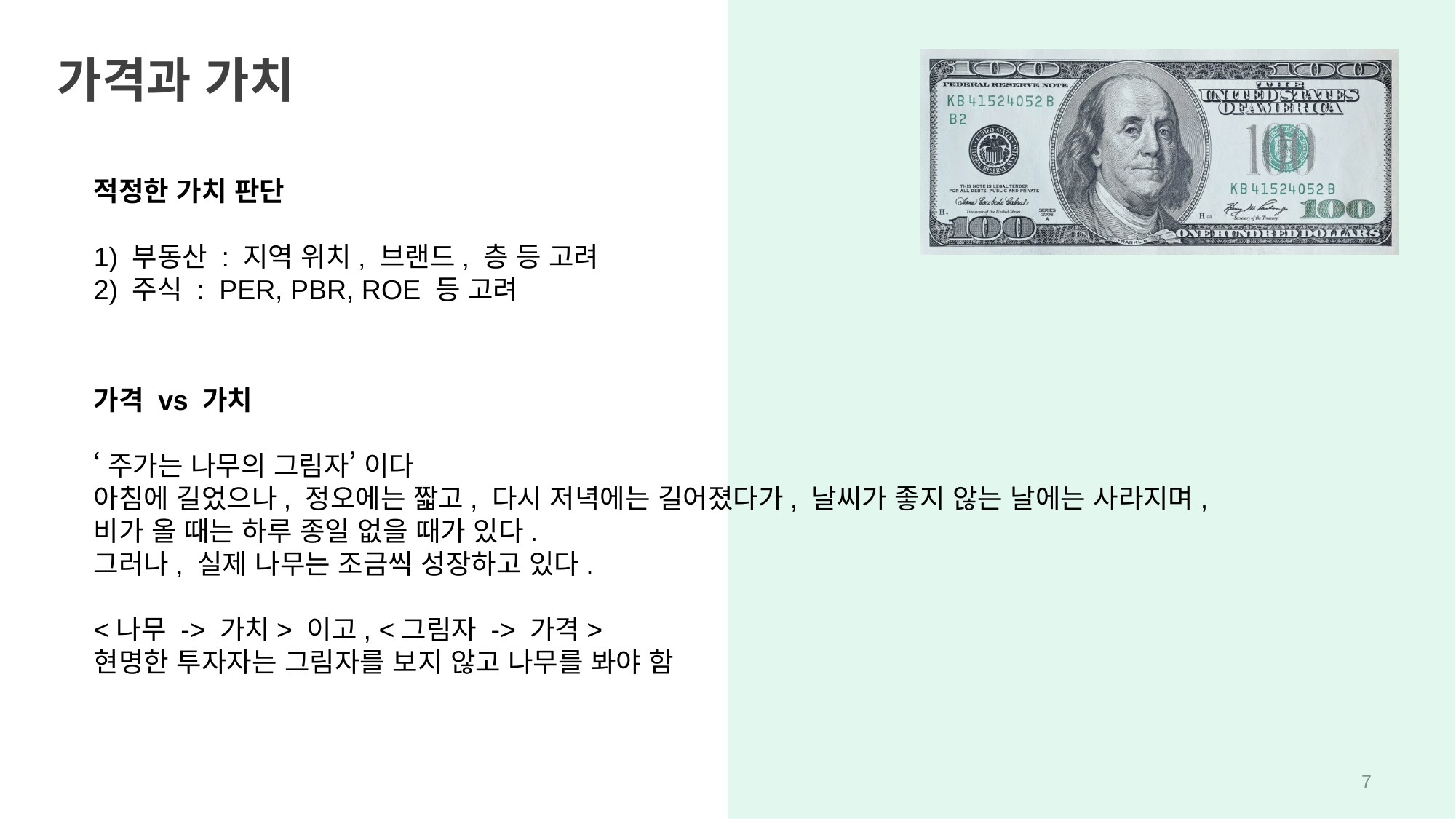

가격과 가치
적정한 가치 판단

1) 부동산 : 지역 위치, 브랜드, 층 등 고려
2) 주식 :  PER, PBR, ROE 등 고려
가격 vs 가치

‘주가는 나무의 그림자’ 이다
아침에 길었으나, 정오에는 짧고, 다시 저녁에는 길어졌다가, 날씨가 좋지 않는 날에는 사라지며,
비가 올 때는 하루 종일 없을 때가 있다.
그러나, 실제 나무는 조금씩 성장하고 있다.

<나무 -> 가치> 이고, <그림자 -> 가격>
현명한 투자자는 그림자를 보지 않고 나무를 봐야 함
7